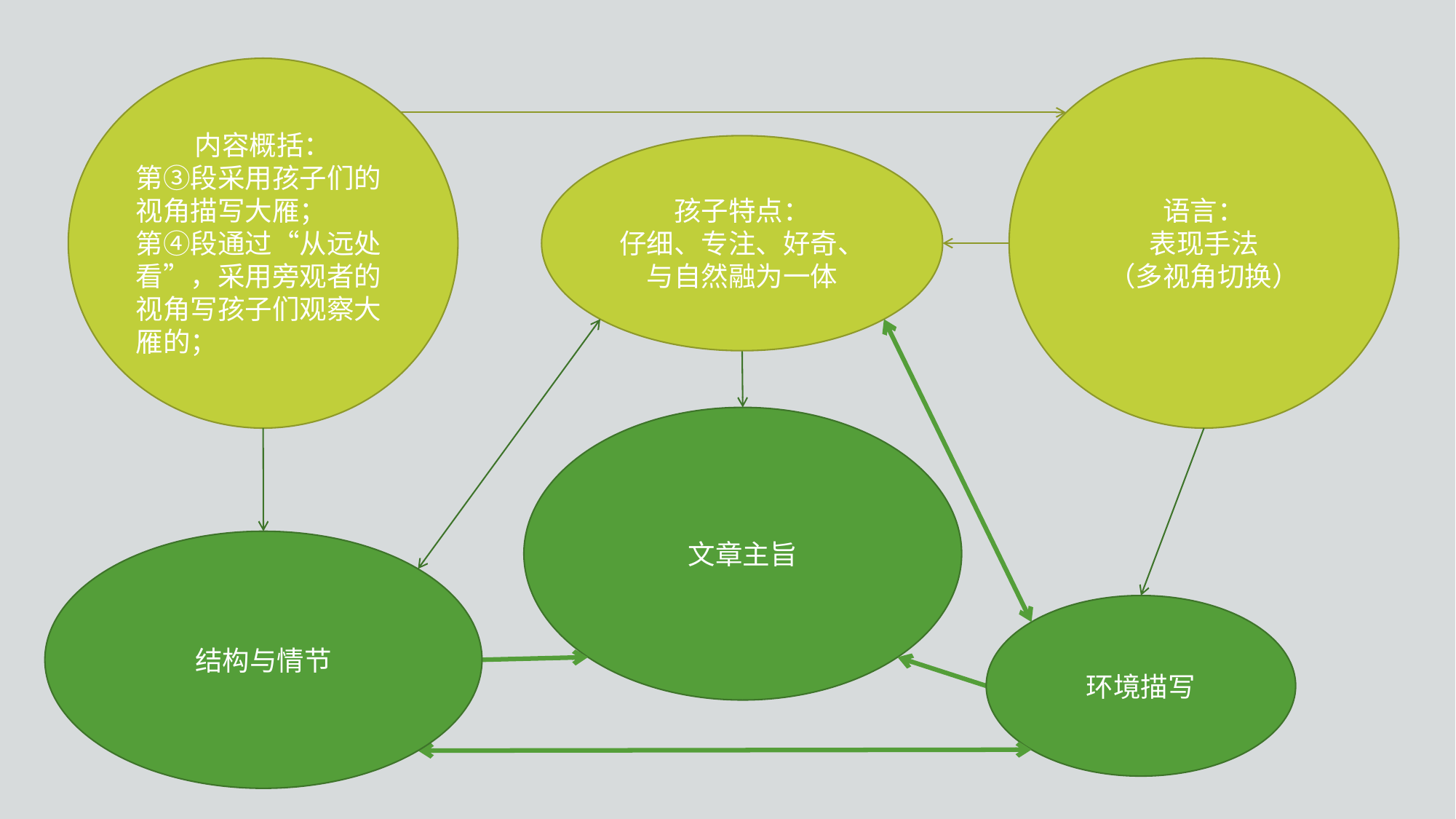

内容概括：
第③段采用孩子们的视角描写大雁；
第④段通过“从远处看”，采用旁观者的视角写孩子们观察大雁的；
语言：
表现手法
（多视角切换）
孩子特点：
仔细、专注、好奇、与自然融为一体
文章主旨
结构与情节
环境描写